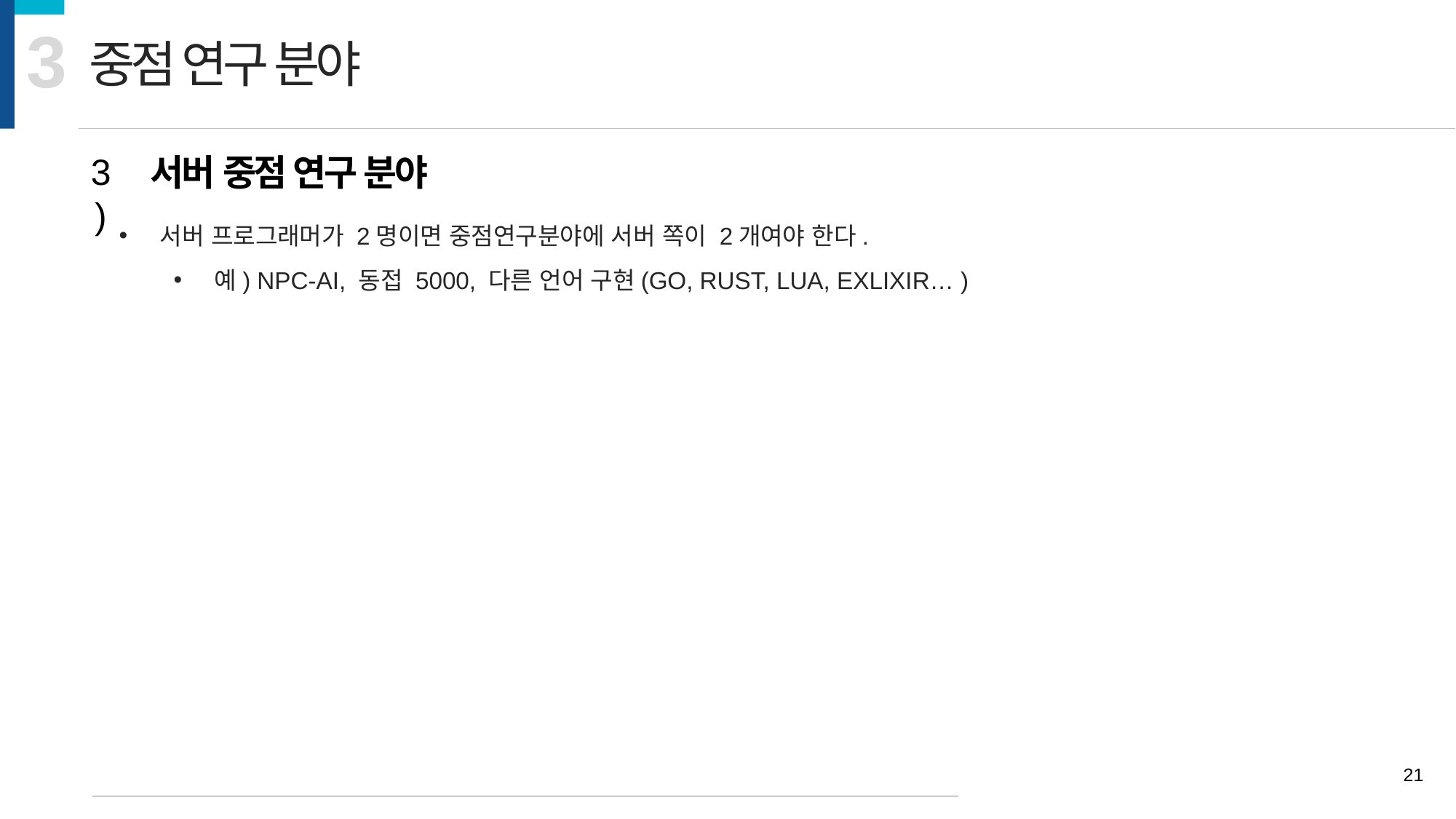

3
중점 연구 분야
3)
서버 중점 연구 분야
서버 프로그래머가 2명이면 중점연구분야에 서버 쪽이 2개여야 한다.
예) NPC-AI, 동접 5000, 다른 언어 구현(GO, RUST, LUA, EXLIXIR… )

21